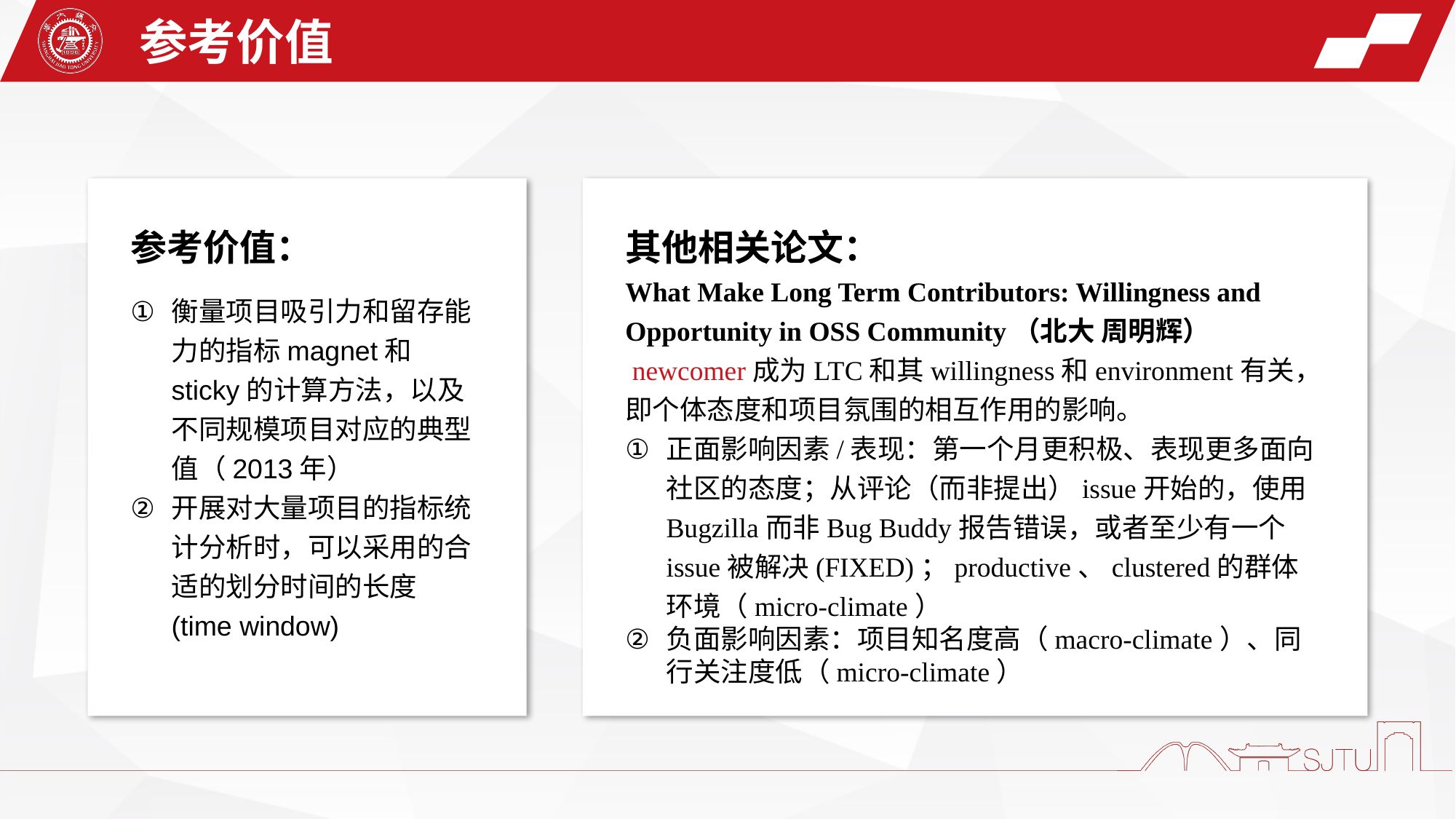

参考价值

参考价值：

衡量项目吸引力和留存能力的指标magnet和sticky的计算方法，以及不同规模项目对应的典型值（2013年）
开展对大量项目的指标统计分析时，可以采用的合适的划分时间的长度(time window)
其他相关论文：
What Make Long Term Contributors: Willingness and Opportunity in OSS Community（北大 周明辉）
 newcomer成为LTC和其willingness和environment有关，即个体态度和项目氛围的相互作用的影响。
正面影响因素/表现：第一个月更积极、表现更多面向社区的态度；从评论（而非提出）issue开始的，使用Bugzilla而非Bug Buddy报告错误，或者至少有一个issue被解决(FIXED)；productive、clustered的群体环境（micro-climate）
负面影响因素：项目知名度高（macro-climate）、同行关注度低（micro-climate）